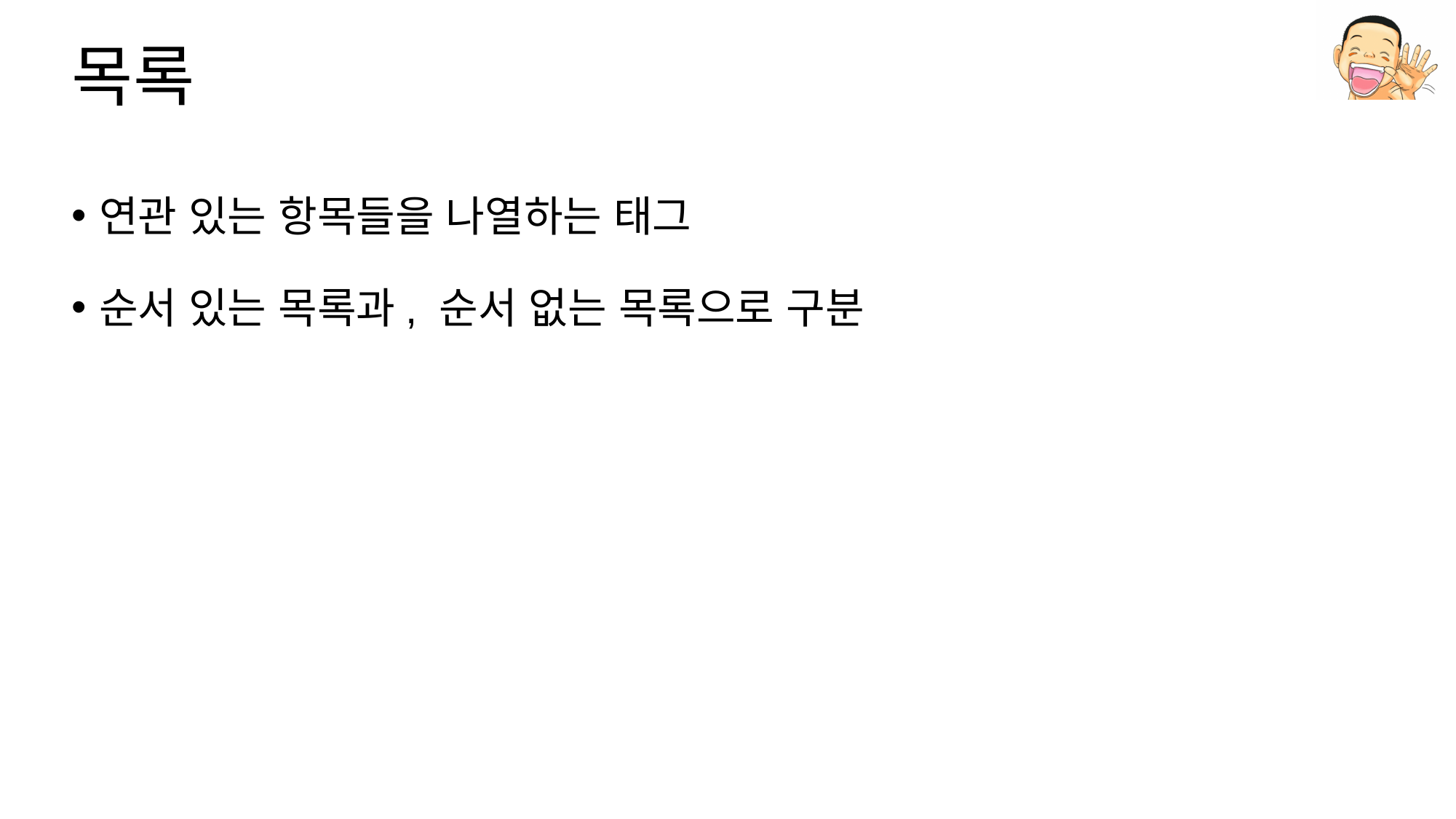

# 목록
연관 있는 항목들을 나열하는 태그
순서 있는 목록과, 순서 없는 목록으로 구분